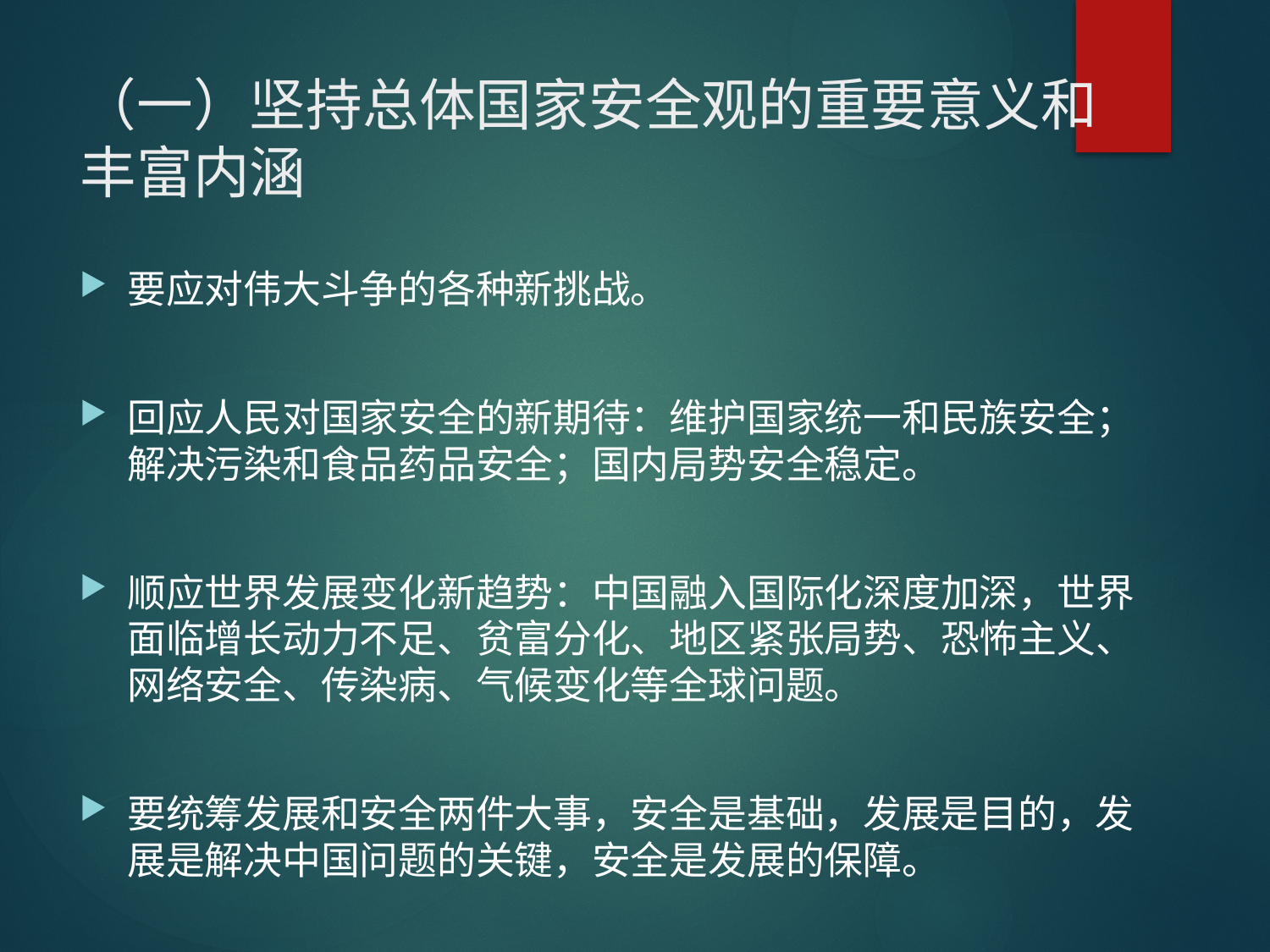

# （一）坚持总体国家安全观的重要意义和丰富内涵
要应对伟大斗争的各种新挑战。

回应人民对国家安全的新期待：维护国家统一和民族安全；解决污染和食品药品安全；国内局势安全稳定。

顺应世界发展变化新趋势：中国融入国际化深度加深，世界面临增长动力不足、贫富分化、地区紧张局势、恐怖主义、网络安全、传染病、气候变化等全球问题。

要统筹发展和安全两件大事，安全是基础，发展是目的，发展是解决中国问题的关键，安全是发展的保障。